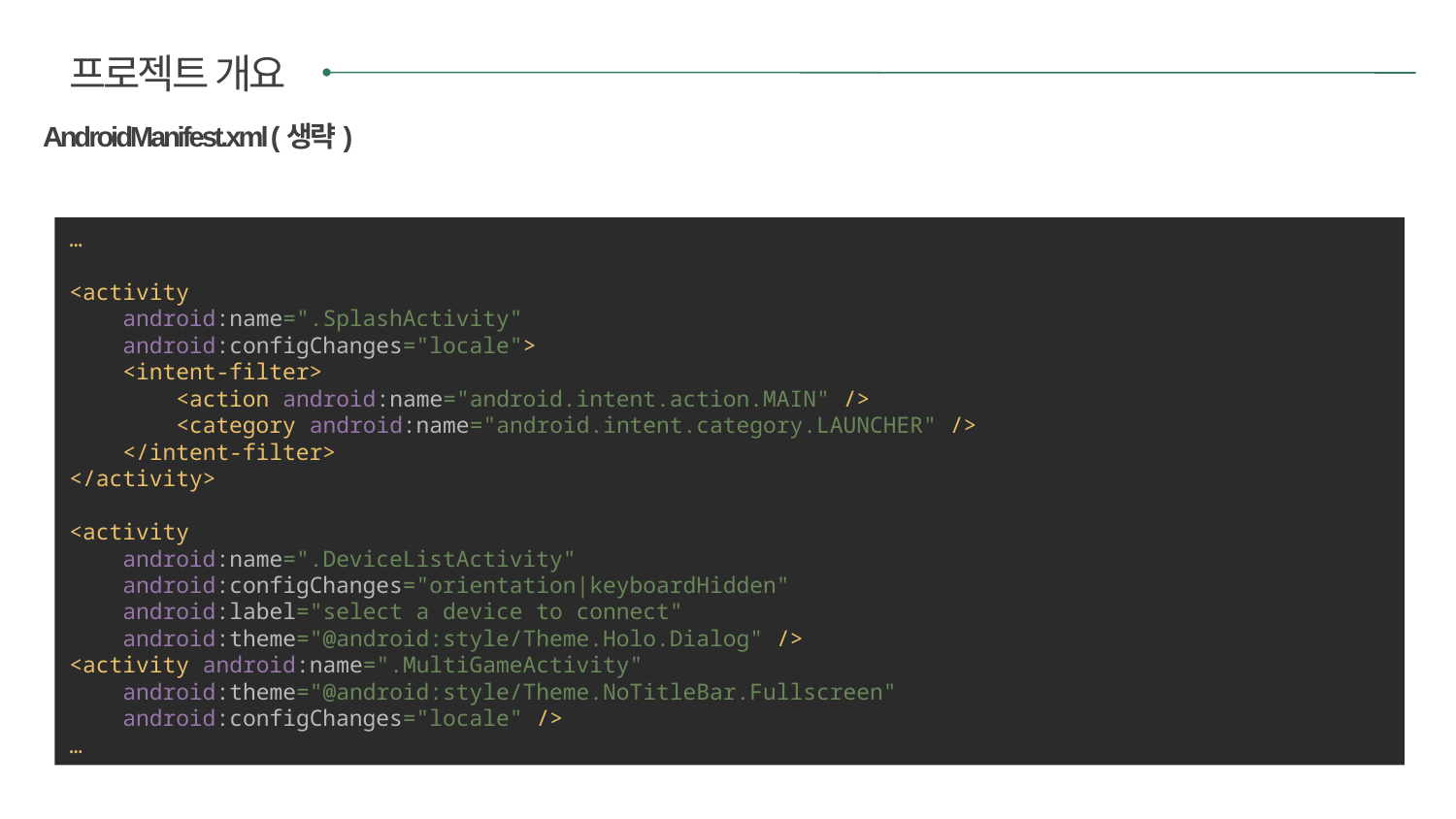

프로젝트 개요
AndroidManifest.xml (생략)
…

<activity
    android:name=".SplashActivity"
    android:configChanges="locale">
    <intent-filter>
        <action android:name="android.intent.action.MAIN" />
        <category android:name="android.intent.category.LAUNCHER" />
    </intent-filter>
</activity>
<activity
    android:name=".DeviceListActivity"
    android:configChanges="orientation|keyboardHidden"
    android:label="select a device to connect"
    android:theme="@android:style/Theme.Holo.Dialog" />
<activity android:name=".MultiGameActivity"
    android:theme="@android:style/Theme.NoTitleBar.Fullscreen"
    android:configChanges="locale" />
…